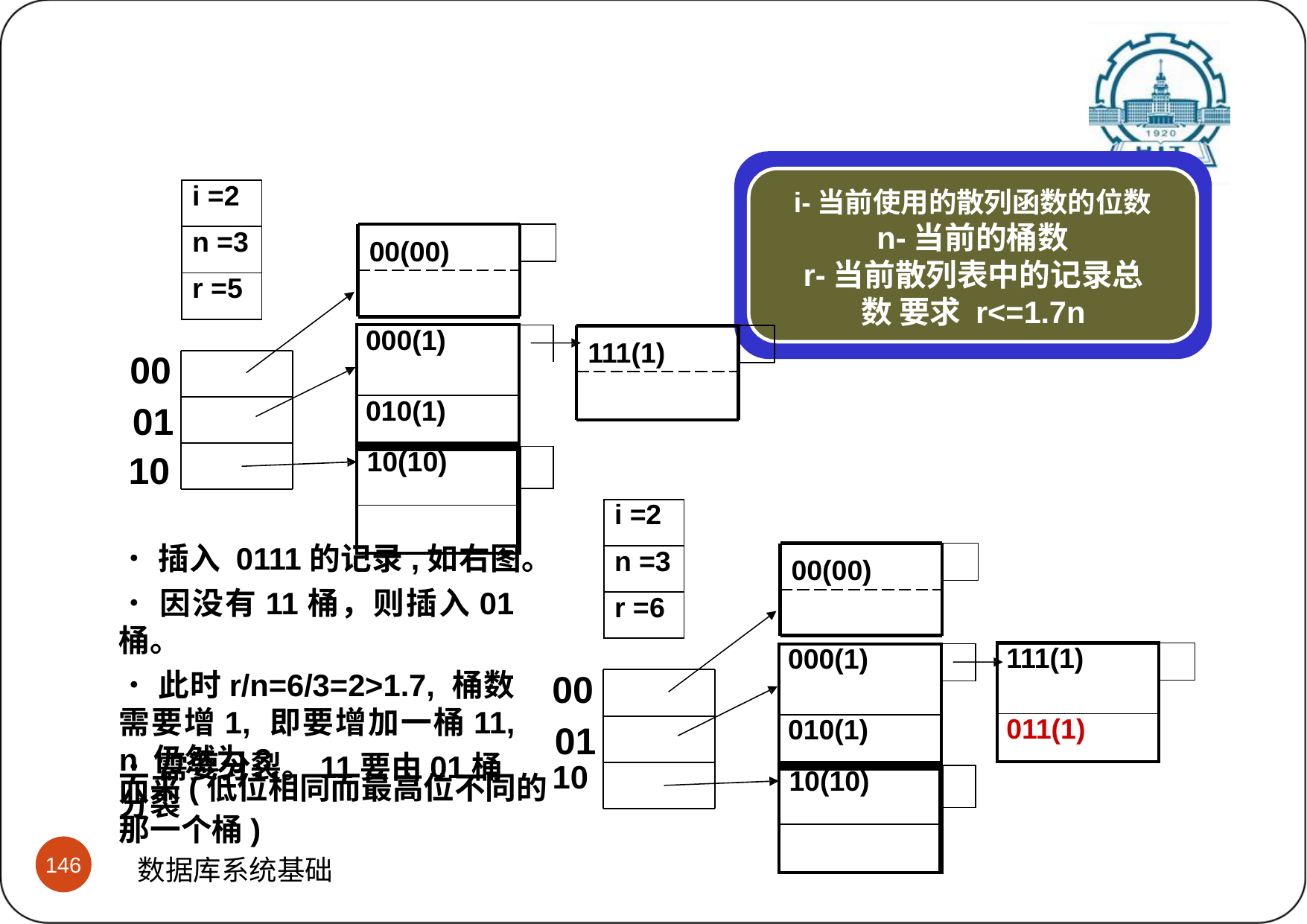

# 线性散列索引
(3)操作示例

| i =2 |
| --- |
| n =3 |
| r =5 |
i-当前使用的散列函数的位数
n-当前的桶数
r-当前散列表中的记录总数 要求 r<=1.7n

00(00)

| 000(1) |  |
| --- | --- |
|  |  |
| 010(1) |  |
| 10(10) |  |
|  |  |
|  |  |

111(1)

00
01
10

| i =2 |
| --- |
| n =3 |
| r =6 |
•插入 0111的记录,如右图。
•因没有11桶，则插入01桶。
•此时r/n=6/3=2>1.7, 桶数 需要增1, 即要增加一桶11, n 仍然为3

00(00)

| 111(1) |  |
| --- | --- |
|  |  |
| 011(1) |  |
| 000(1) |  |
| --- | --- |
|  |  |
| 010(1) |  |
| 10(10) |  |
|  |  |
|  |  |

00
01

•需要分裂。11要由01桶分裂

而来(低位相同而最高位不同的	10
那一个桶)